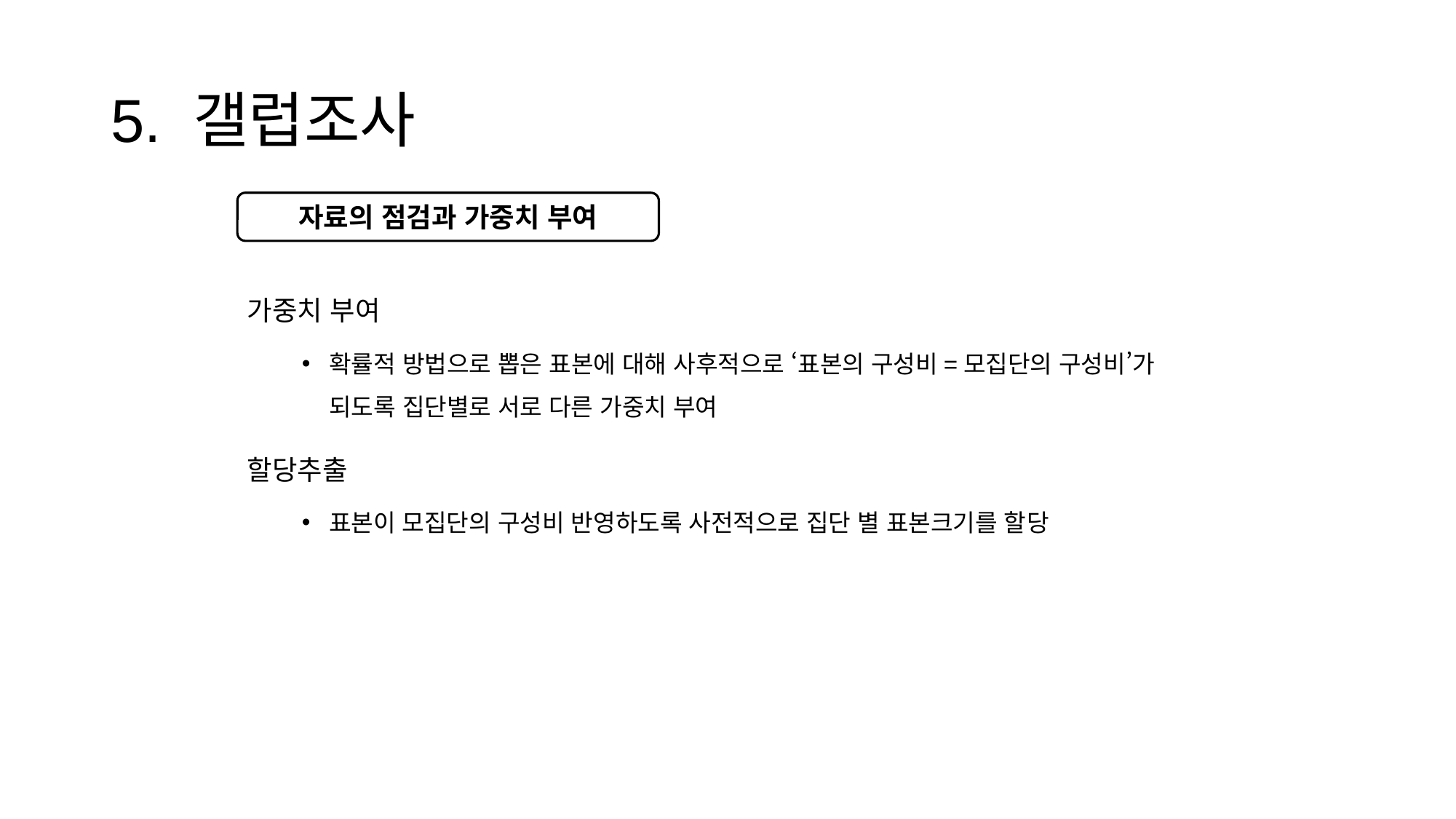

# 5. 갤럽조사

가중치 부여
확률적 방법으로 뽑은 표본에 대해 사후적으로 ‘표본의 구성비=모집단의 구성비’가 되도록 집단별로 서로 다른 가중치 부여
할당추출
표본이 모집단의 구성비 반영하도록 사전적으로 집단 별 표본크기를 할당

자료의 점검과 가중치 부여